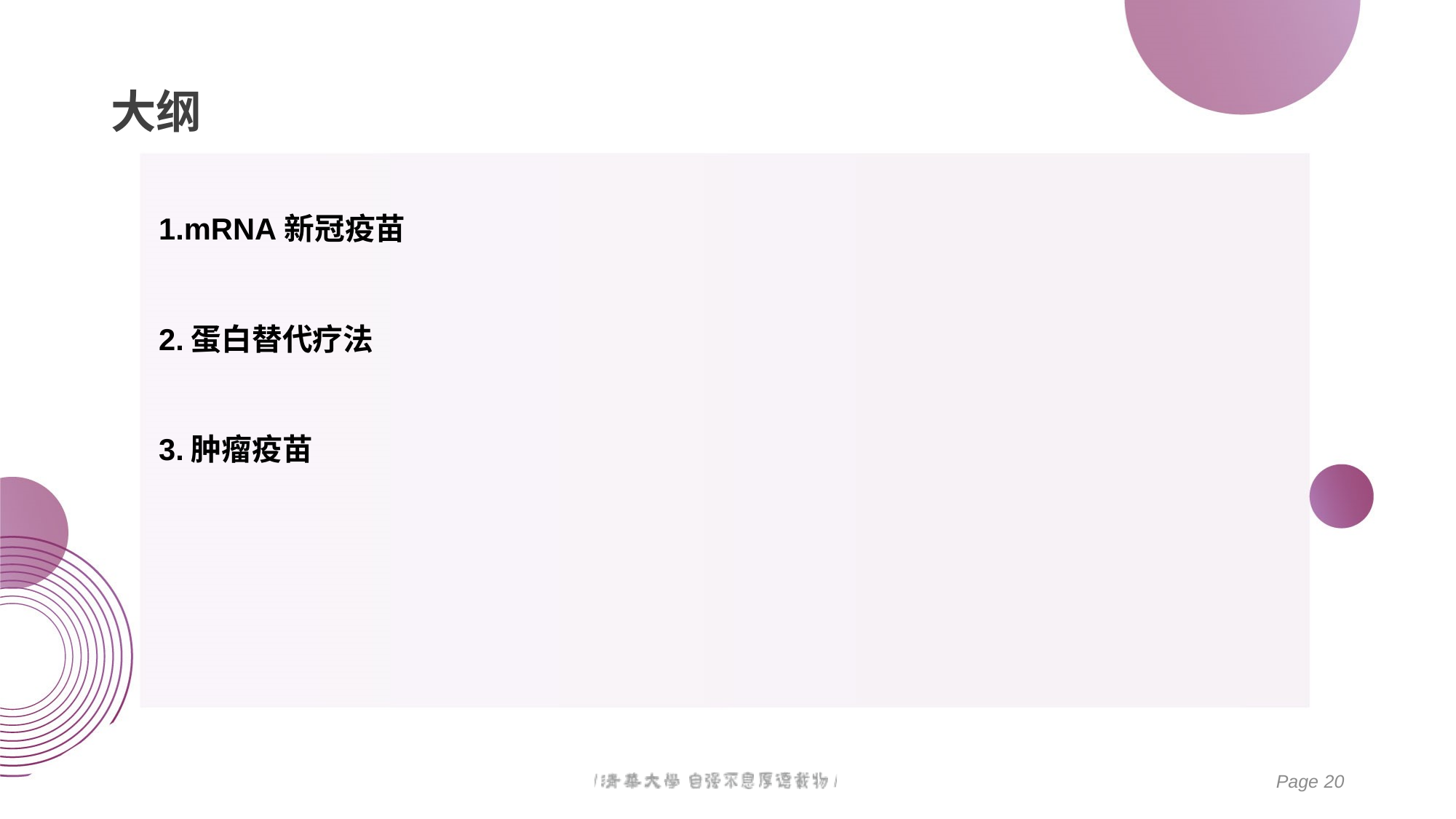

# 大纲

1.mRNA新冠疫苗

2.蛋白替代疗法

3.肿瘤疫苗
Page 20